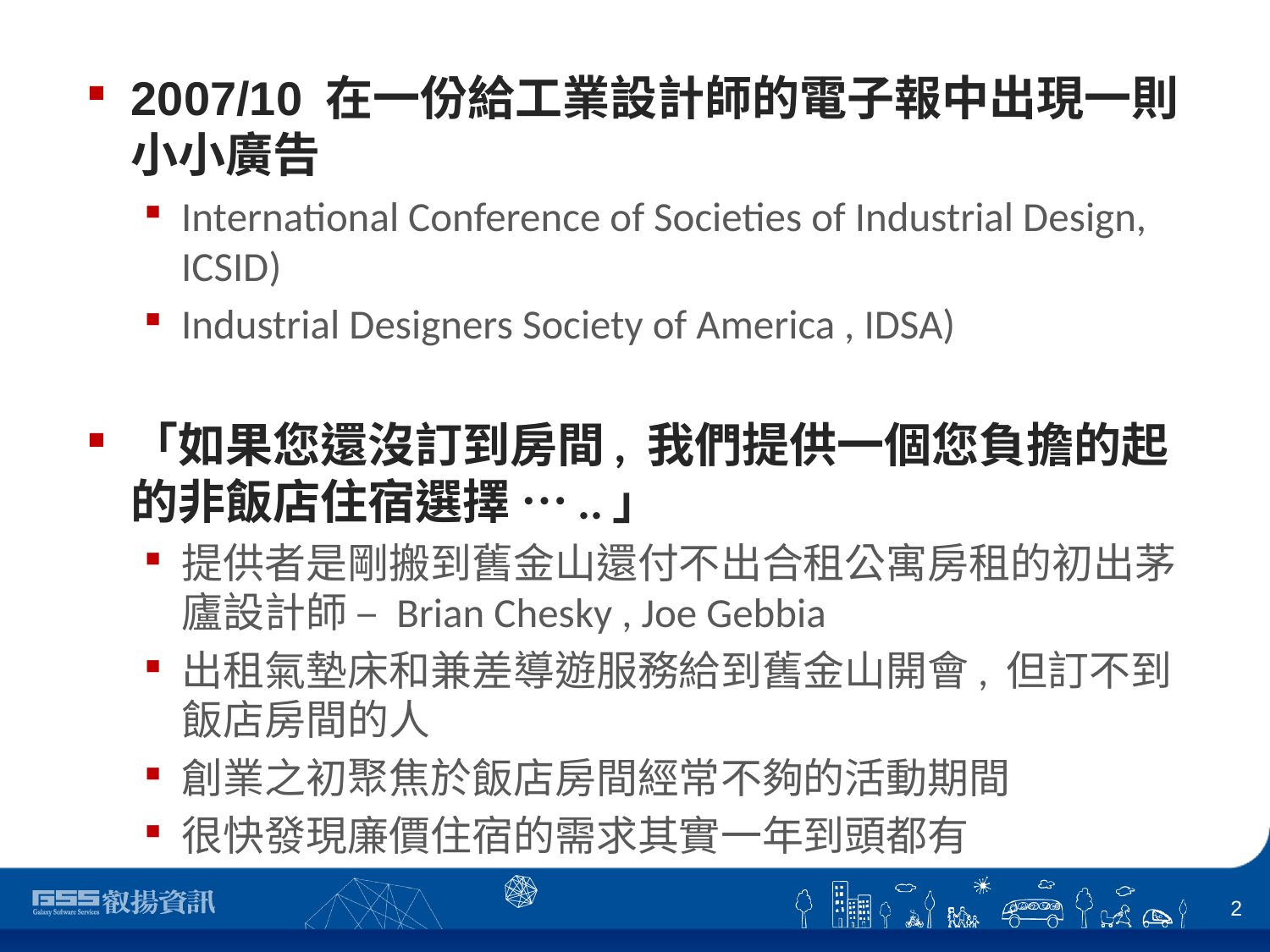

2007/10 在一份給工業設計師的電子報中出現一則小小廣告
International Conference of Societies of Industrial Design, ICSID)
Industrial Designers Society of America , IDSA)

「如果您還沒訂到房間, 我們提供一個您負擔的起的非飯店住宿選擇 …..」
提供者是剛搬到舊金山還付不出合租公寓房租的初出茅廬設計師 – Brian Chesky , Joe Gebbia
出租氣墊床和兼差導遊服務給到舊金山開會, 但訂不到飯店房間的人
創業之初聚焦於飯店房間經常不夠的活動期間
很快發現廉價住宿的需求其實一年到頭都有
2